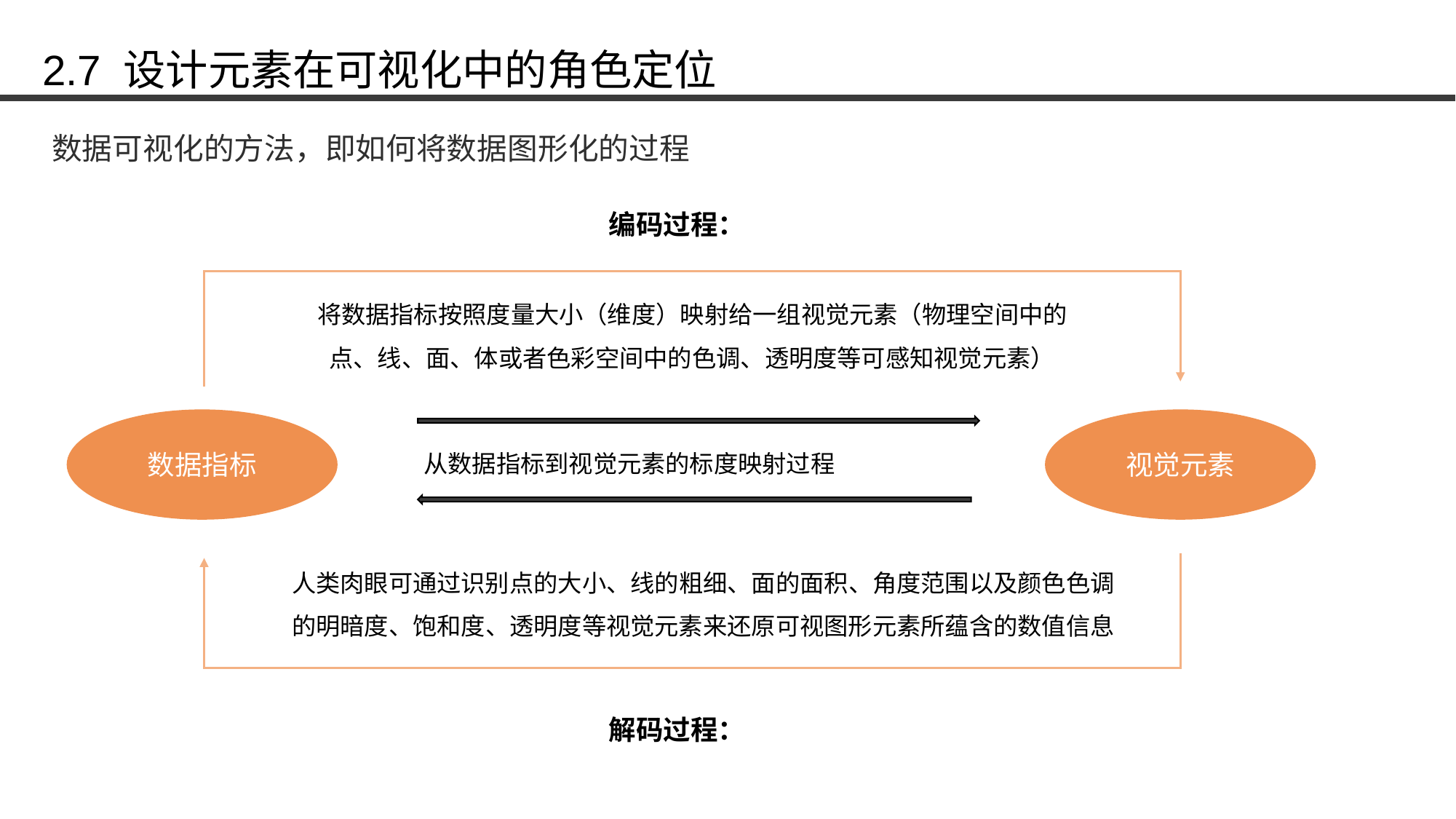

2.7 设计元素在可视化中的角色定位
数据可视化的方法，即如何将数据图形化的过程
编码过程：

将数据指标按照度量大小（维度）映射给一组视觉元素（物理空间中的点、线、面、体或者色彩空间中的色调、透明度等可感知视觉元素）

数据指标
视觉元素
从数据指标到视觉元素的标度映射过程

人类肉眼可通过识别点的大小、线的粗细、面的面积、角度范围以及颜色色调的明暗度、饱和度、透明度等视觉元素来还原可视图形元素所蕴含的数值信息

解码过程：